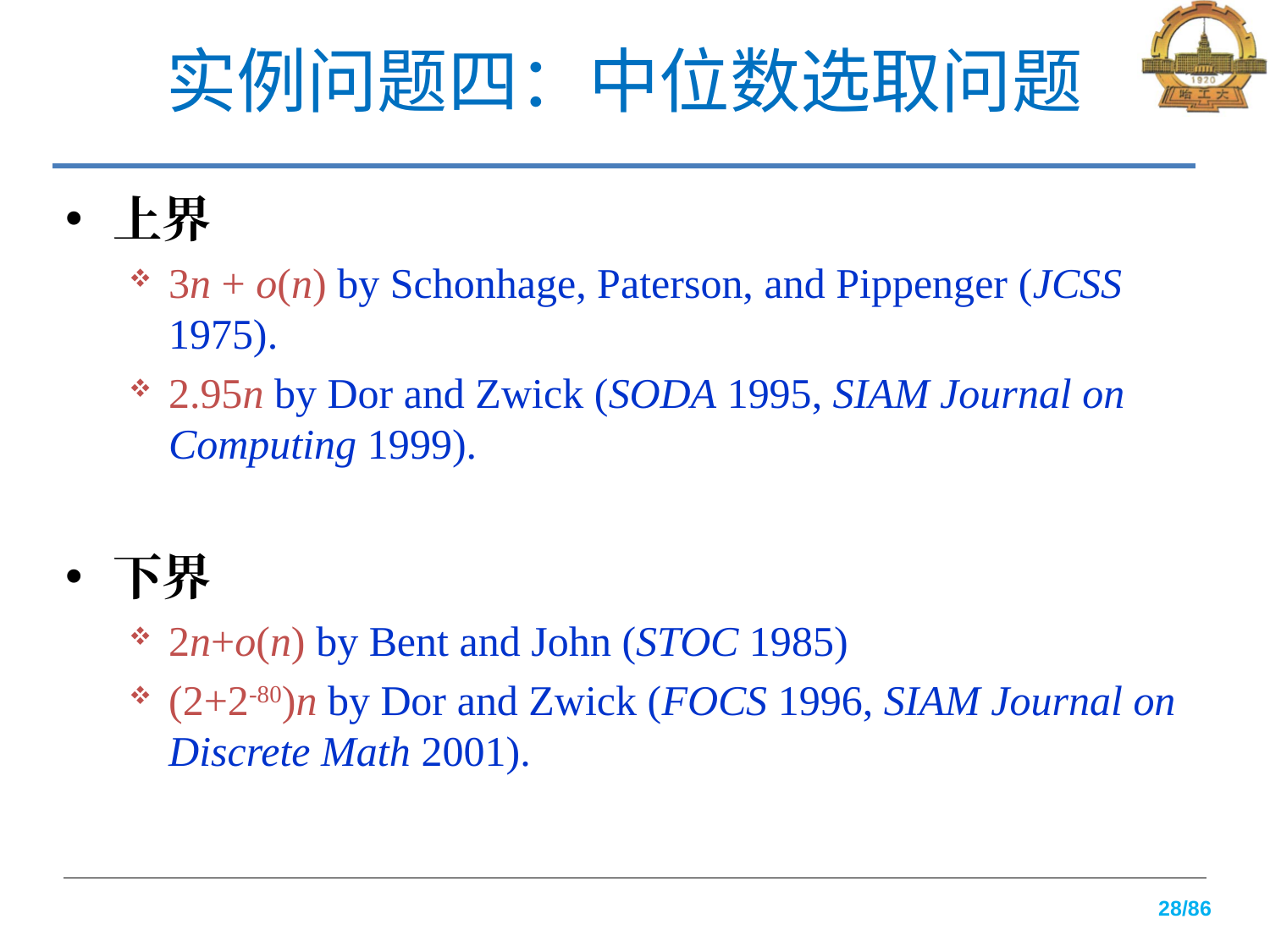

# 实例问题四：中位数选取问题
上界
3n + o(n) by Schonhage, Paterson, and Pippenger (JCSS 1975).
2.95n by Dor and Zwick (SODA 1995, SIAM Journal on Computing 1999).

下界
2n+o(n) by Bent and John (STOC 1985)
(2+2-80)n by Dor and Zwick (FOCS 1996, SIAM Journal on Discrete Math 2001).